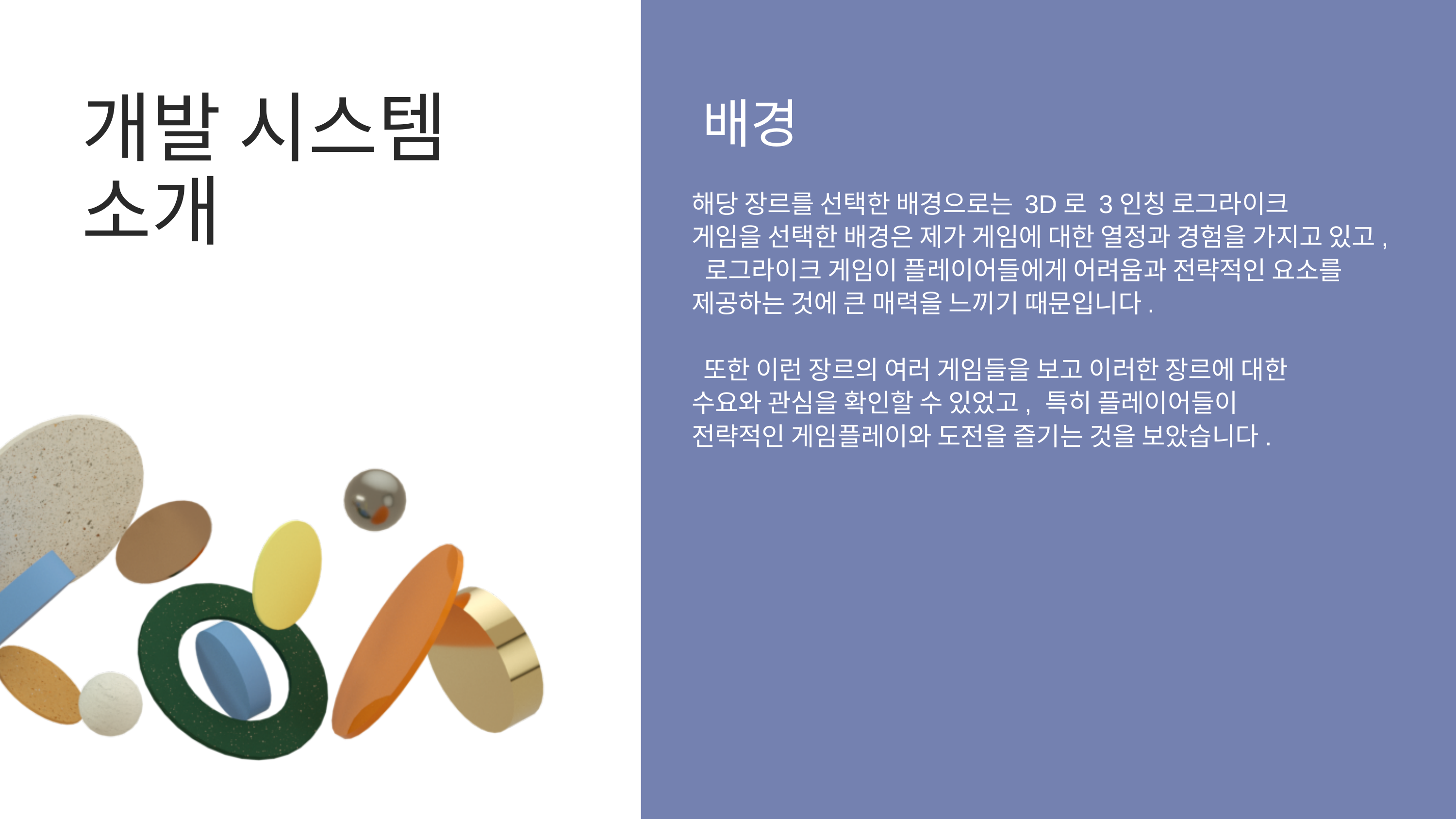

배경
개발 시스템 소개
해당 장르를 선택한 배경으로는 3D로 3인칭 로그라이크
게임을 선택한 배경은 제가 게임에 대한 열정과 경험을 가지고 있고, 로그라이크 게임이 플레이어들에게 어려움과 전략적인 요소를 제공하는 것에 큰 매력을 느끼기 때문입니다.

 또한 이런 장르의 여러 게임들을 보고 이러한 장르에 대한
수요와 관심을 확인할 수 있었고, 특히 플레이어들이
전략적인 게임플레이와 도전을 즐기는 것을 보았습니다.